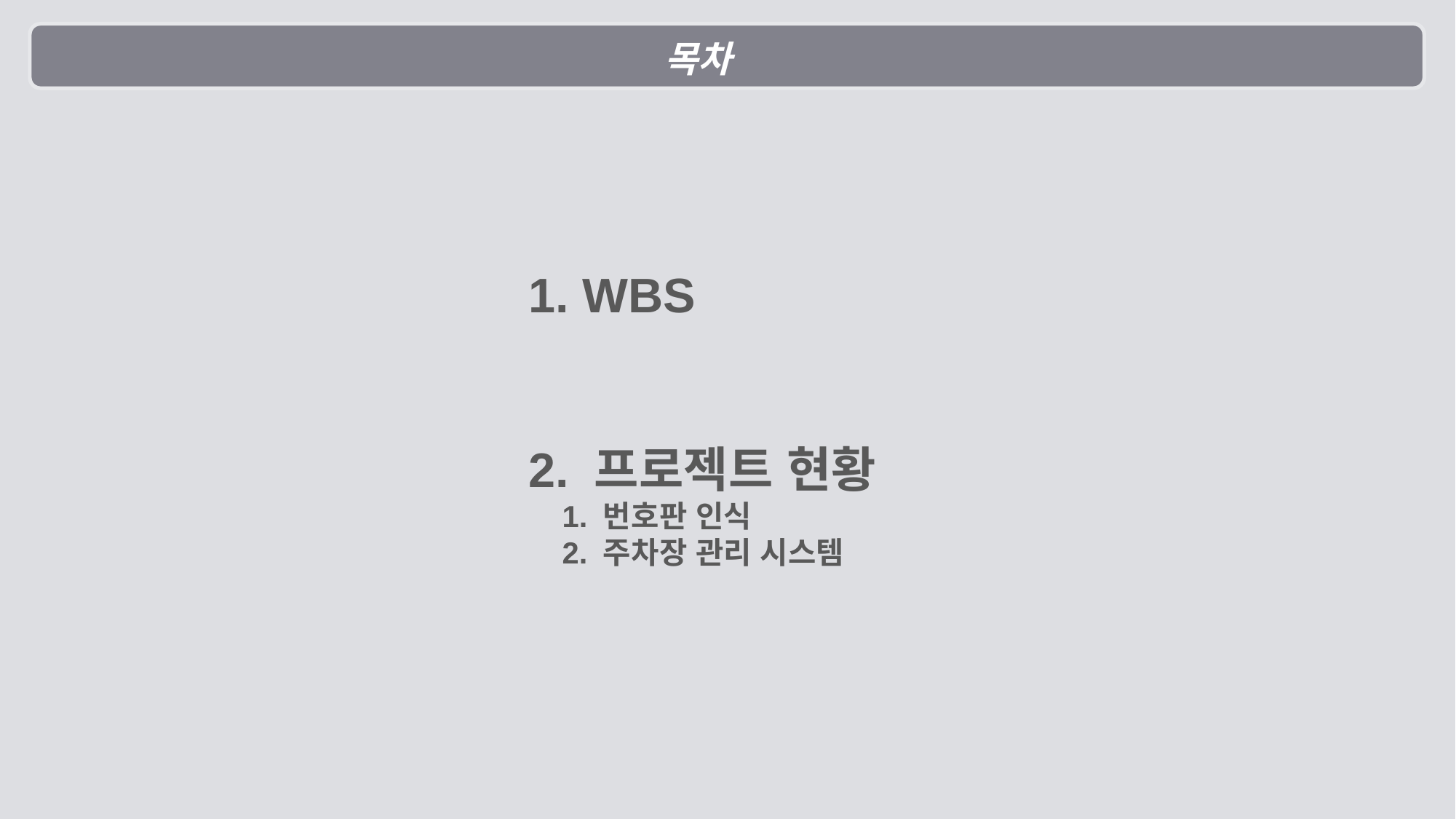

목차
 WBS

2. 프로젝트 현황
    1. 번호판 인식
    2. 주차장 관리 시스템